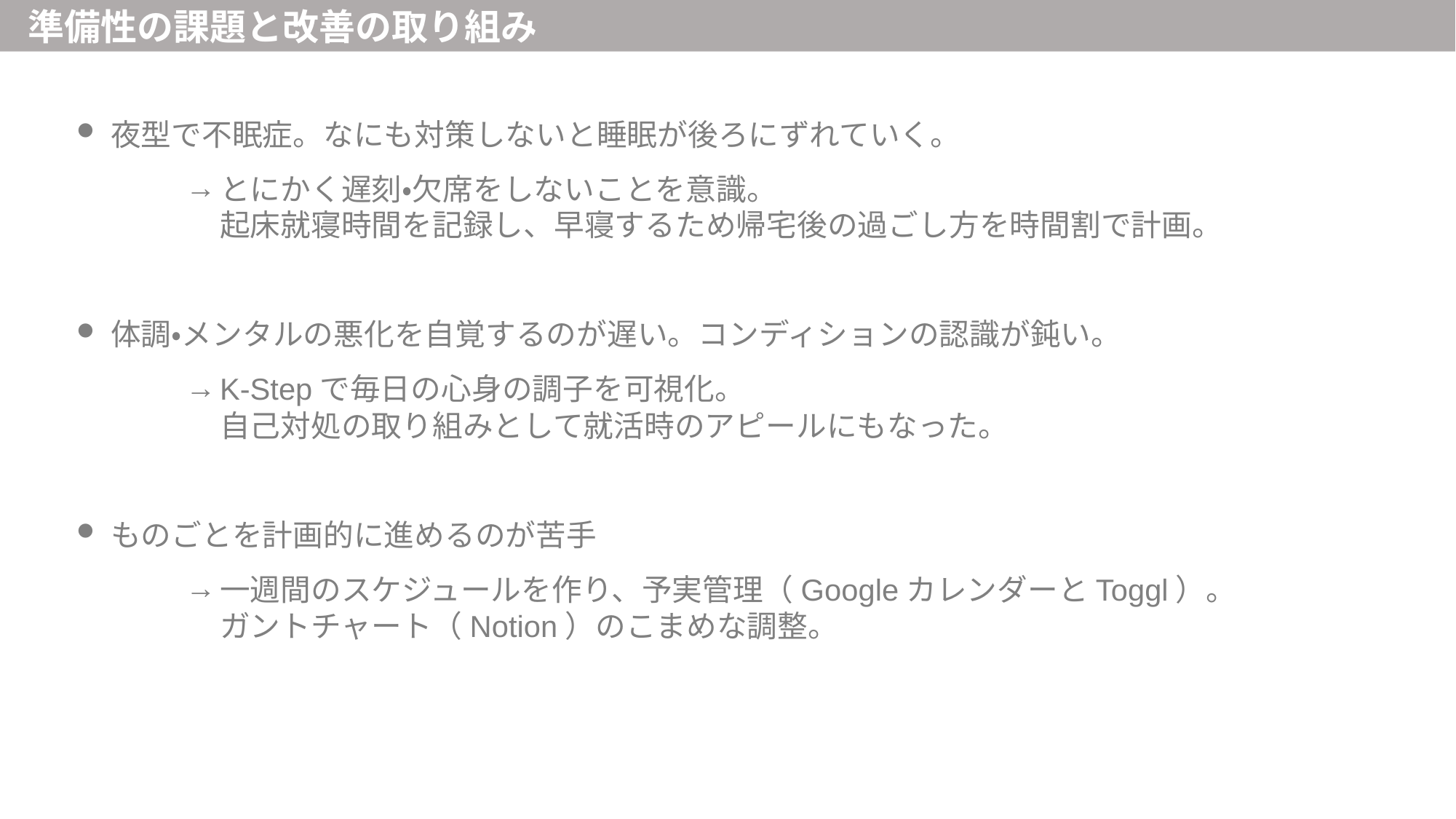

準備性の課題と改善の取り組み
夜型で不眠症。なにも対策しないと睡眠が後ろにずれていく。
とにかく遅刻・欠席をしないことを意識。
起床就寝時間を記録し、早寝するため帰宅後の過ごし方を時間割で計画。

体調・メンタルの悪化を自覚するのが遅い。コンディションの認識が鈍い。
K-Stepで毎日の心身の調子を可視化。
自己対処の取り組みとして就活時のアピールにもなった。

ものごとを計画的に進めるのが苦手
一週間のスケジュールを作り、予実管理（GoogleカレンダーとToggl）。
ガントチャート（Notion）のこまめな調整。